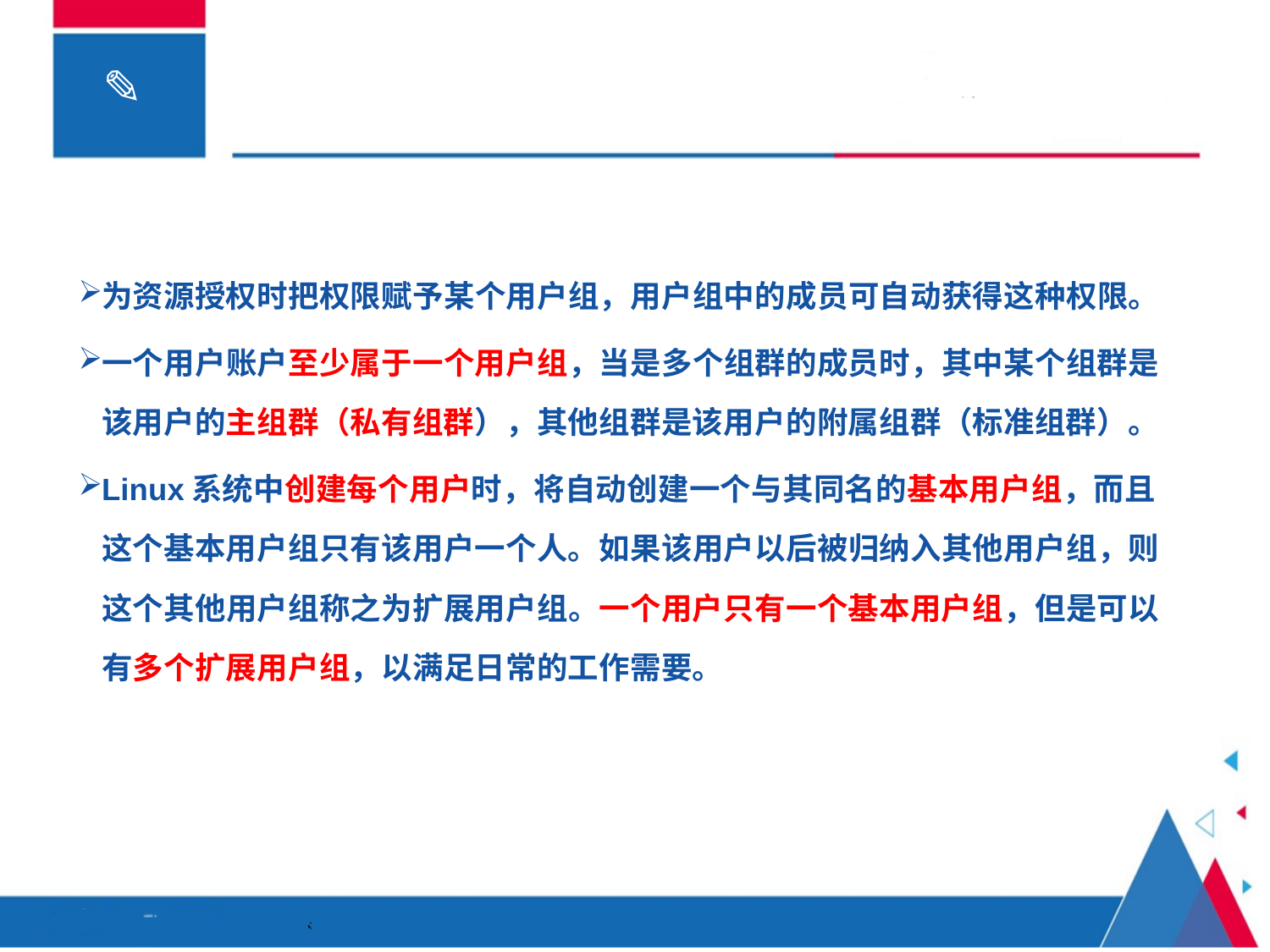

#
为资源授权时把权限赋予某个用户组，用户组中的成员可自动获得这种权限。
一个用户账户至少属于一个用户组，当是多个组群的成员时，其中某个组群是该用户的主组群（私有组群），其他组群是该用户的附属组群（标准组群）。
Linux系统中创建每个用户时，将自动创建一个与其同名的基本用户组，而且这个基本用户组只有该用户一个人。如果该用户以后被归纳入其他用户组，则这个其他用户组称之为扩展用户组。一个用户只有一个基本用户组，但是可以有多个扩展用户组，以满足日常的工作需要。